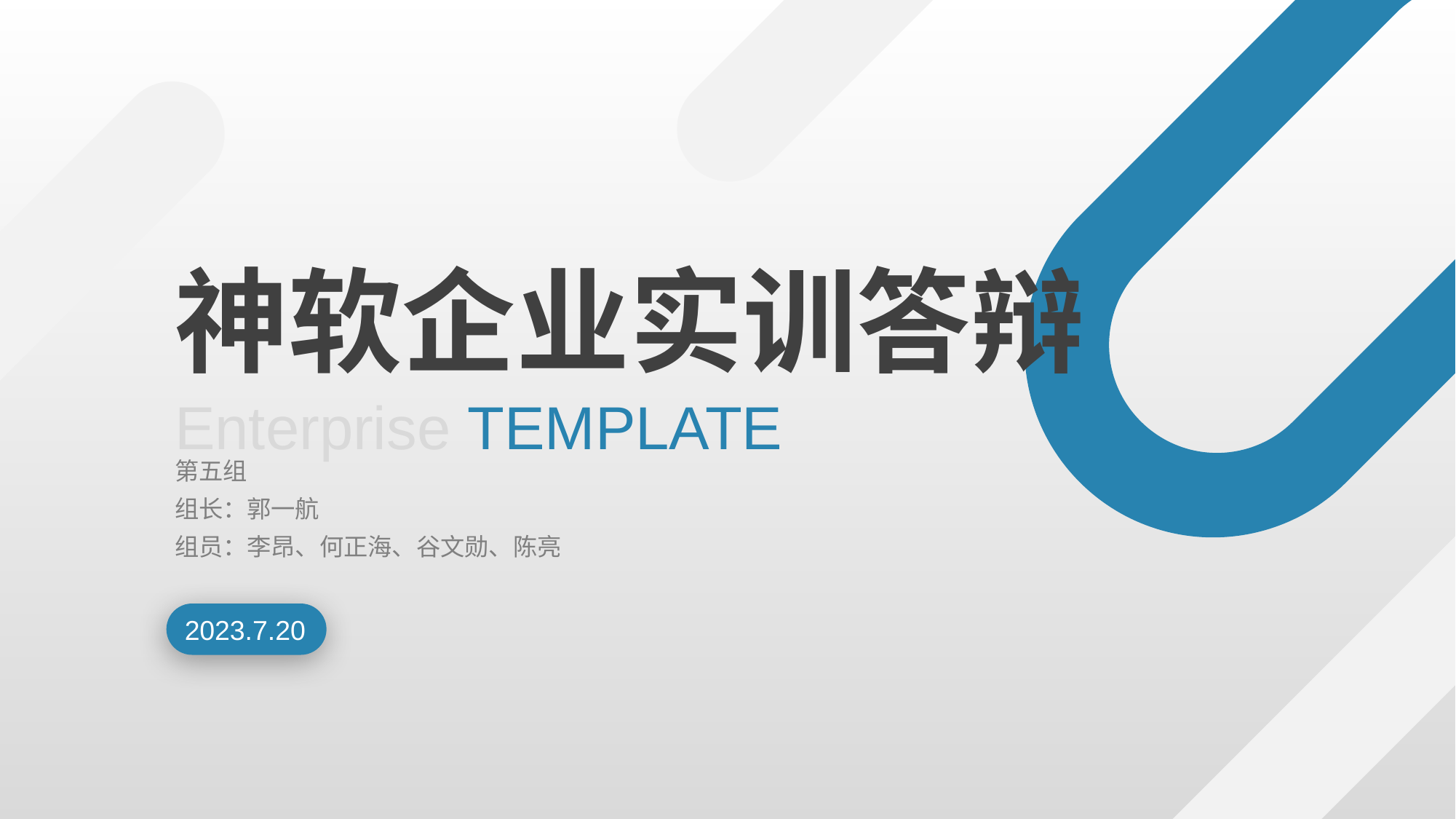

PPT下载 http://www.1ppt.com/xiazai/
神软企业实训答辩

Enterprise TEMPLATE
第五组
组长：郭一航
组员：李昂、何正海、谷文勋、陈亮

2023.7.20